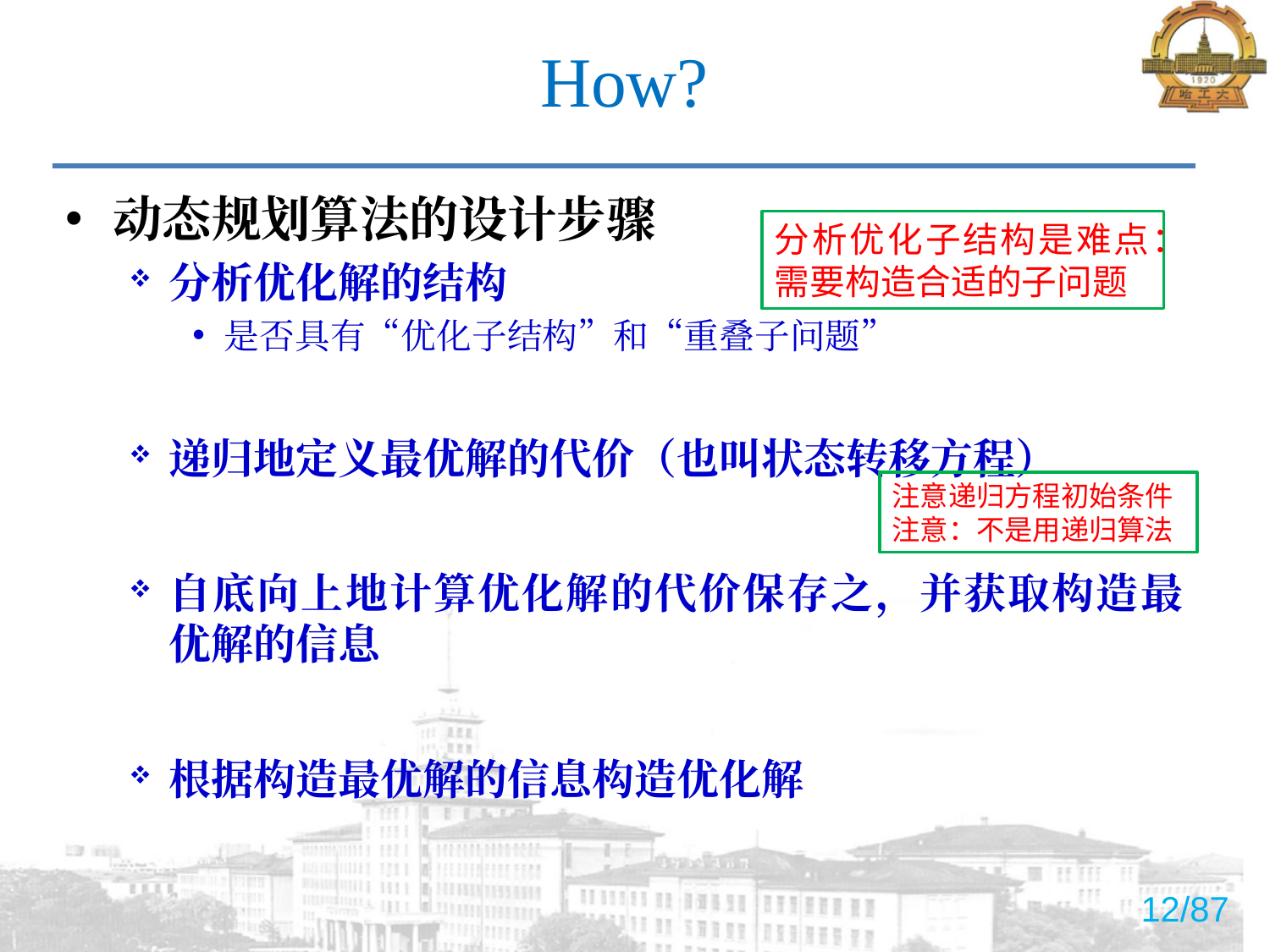

# How?
动态规划算法的设计步骤
分析优化解的结构
是否具有“优化子结构”和“重叠子问题”

递归地定义最优解的代价（也叫状态转移方程）

自底向上地计算优化解的代价保存之，并获取构造最优解的信息

根据构造最优解的信息构造优化解
分析优化子结构是难点：需要构造合适的子问题
注意递归方程初始条件
注意：不是用递归算法